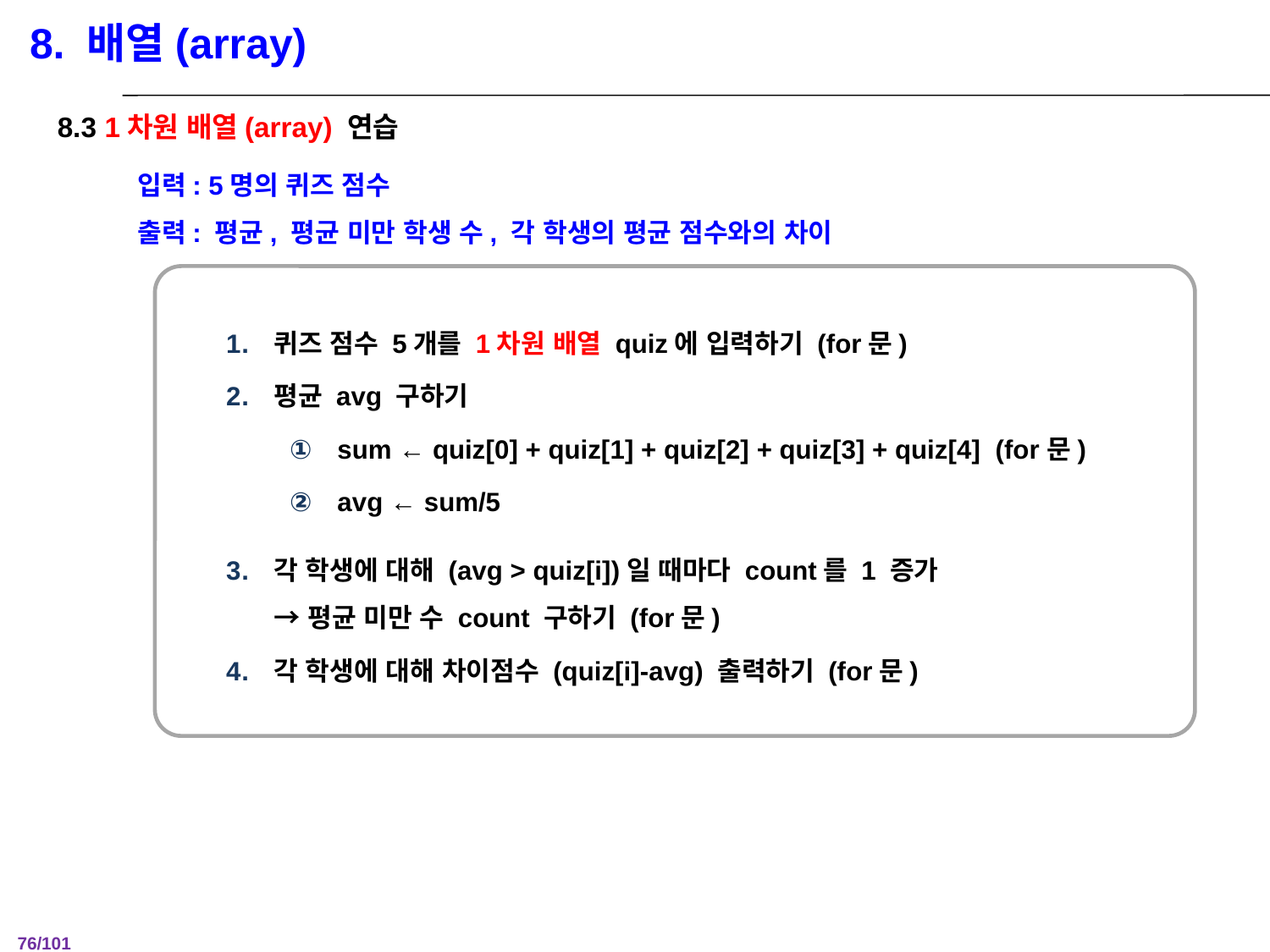

8. 배열(array)
8.3 1차원 배열(array) 연습
입력: 5명의 퀴즈 점수
출력: 평균, 평균 미만 학생 수, 각 학생의 평균 점수와의 차이

퀴즈 점수 5개를 1차원 배열 quiz에 입력하기 (for문)
평균 avg 구하기
sum ← quiz[0] + quiz[1] + quiz[2] + quiz[3] + quiz[4]  (for문)
avg ← sum/5
각 학생에 대해 (avg > quiz[i])일 때마다 count를 1 증가
→ 평균 미만 수 count 구하기 (for문)
각 학생에 대해 차이점수 (quiz[i]-avg) 출력하기 (for문)